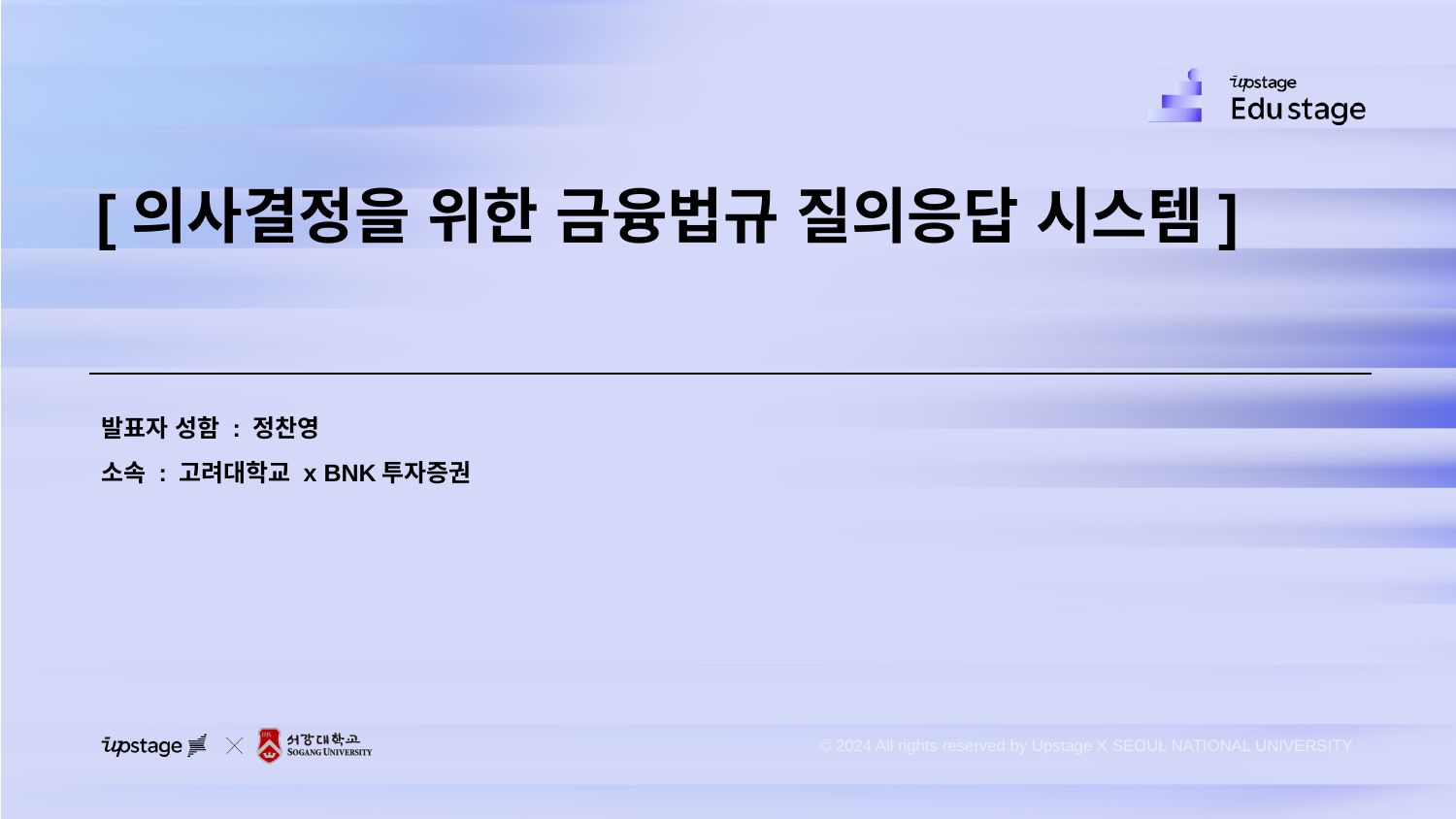

[의사결정을 위한 금융법규 질의응답 시스템]
발표자 성함 : 정찬영
소속 : 고려대학교 x BNK투자증권
 © 2024 All rights reserved by Upstage X SEOUL NATIONAL UNIVERSITY